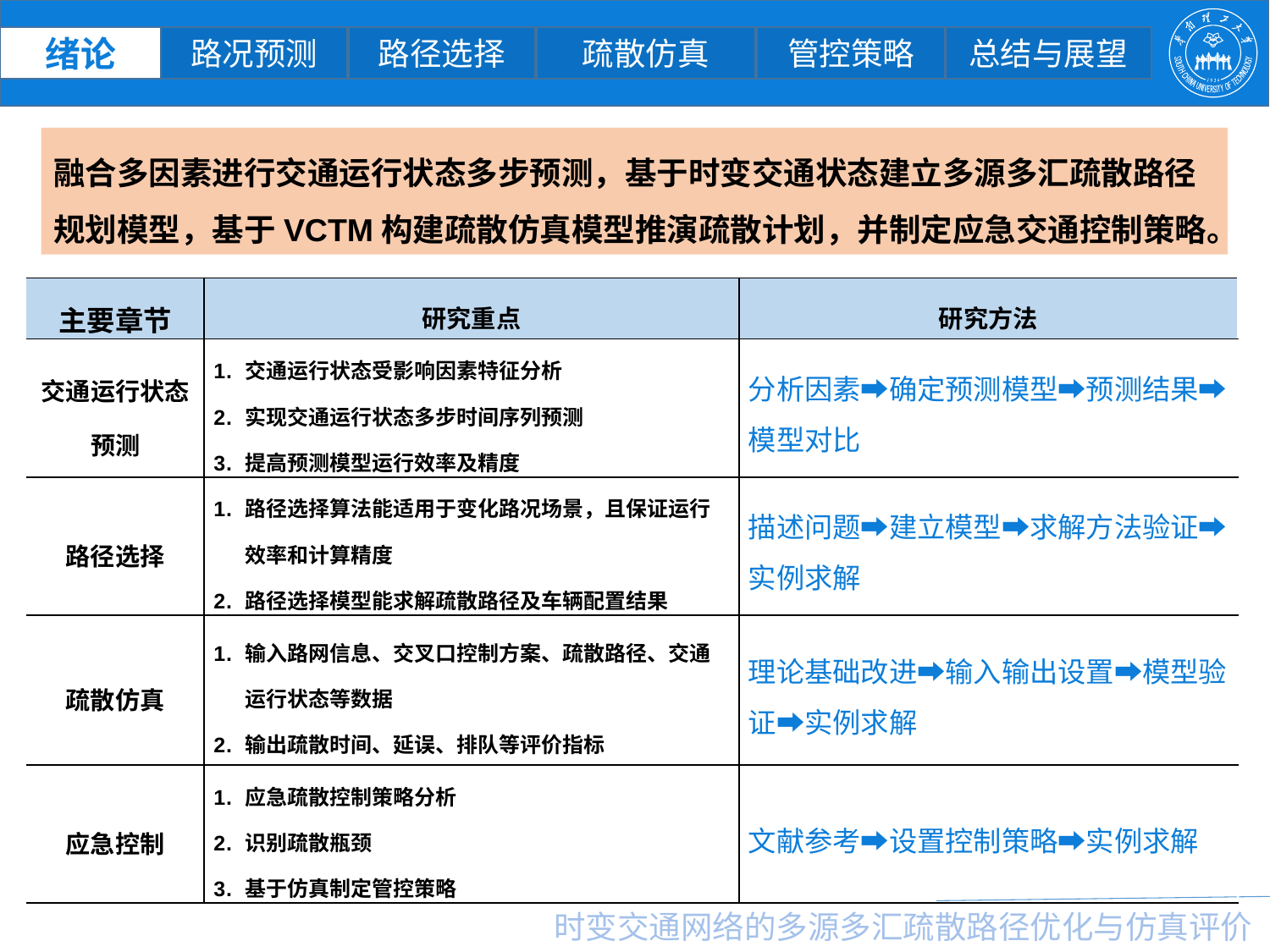

疏散仿真
管控策略
总结与展望
绪论
路况预测
路径选择
融合多因素进行交通运行状态多步预测，基于时变交通状态建立多源多汇疏散路径规划模型，基于VCTM构建疏散仿真模型推演疏散计划，并制定应急交通控制策略。
| 主要章节 | 研究重点 | 研究方法 |
| --- | --- | --- |
| 交通运行状态预测 | 交通运行状态受影响因素特征分析 实现交通运行状态多步时间序列预测 提高预测模型运行效率及精度 | 分析因素➡确定预测模型➡预测结果➡模型对比 |
| 路径选择 | 路径选择算法能适用于变化路况场景，且保证运行效率和计算精度 路径选择模型能求解疏散路径及车辆配置结果 | 描述问题➡建立模型➡求解方法验证➡实例求解 |
| 疏散仿真 | 输入路网信息、交叉口控制方案、疏散路径、交通运行状态等数据 输出疏散时间、延误、排队等评价指标 | 理论基础改进➡输入输出设置➡模型验证➡实例求解 |
| 应急控制 | 应急疏散控制策略分析 识别疏散瓶颈 基于仿真制定管控策略 | 文献参考➡设置控制策略➡实例求解 |
时变交通网络的多源多汇疏散路径优化与仿真评价